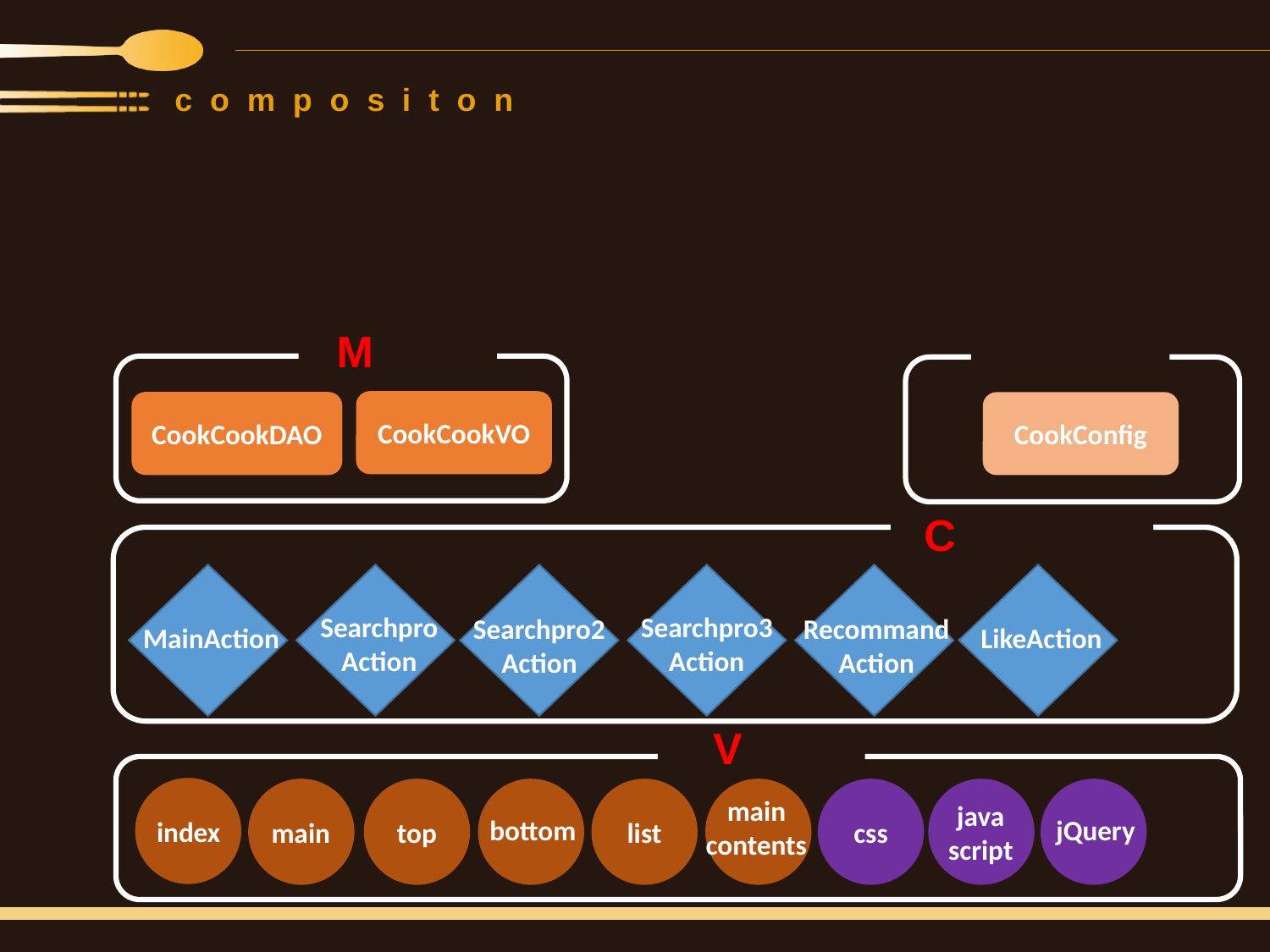

compositon
# 서비스 모델링
Model

CookCookVO
CookCookDAO
Servlet

CookConfig
Controller

MainAction

Searchpro
Action

Searchpro2
Action

Searchpro3
Action

LikeAction
Recommand
Action
View

index

top

bottom
list

main
contents
css

jQuery
java
script
main